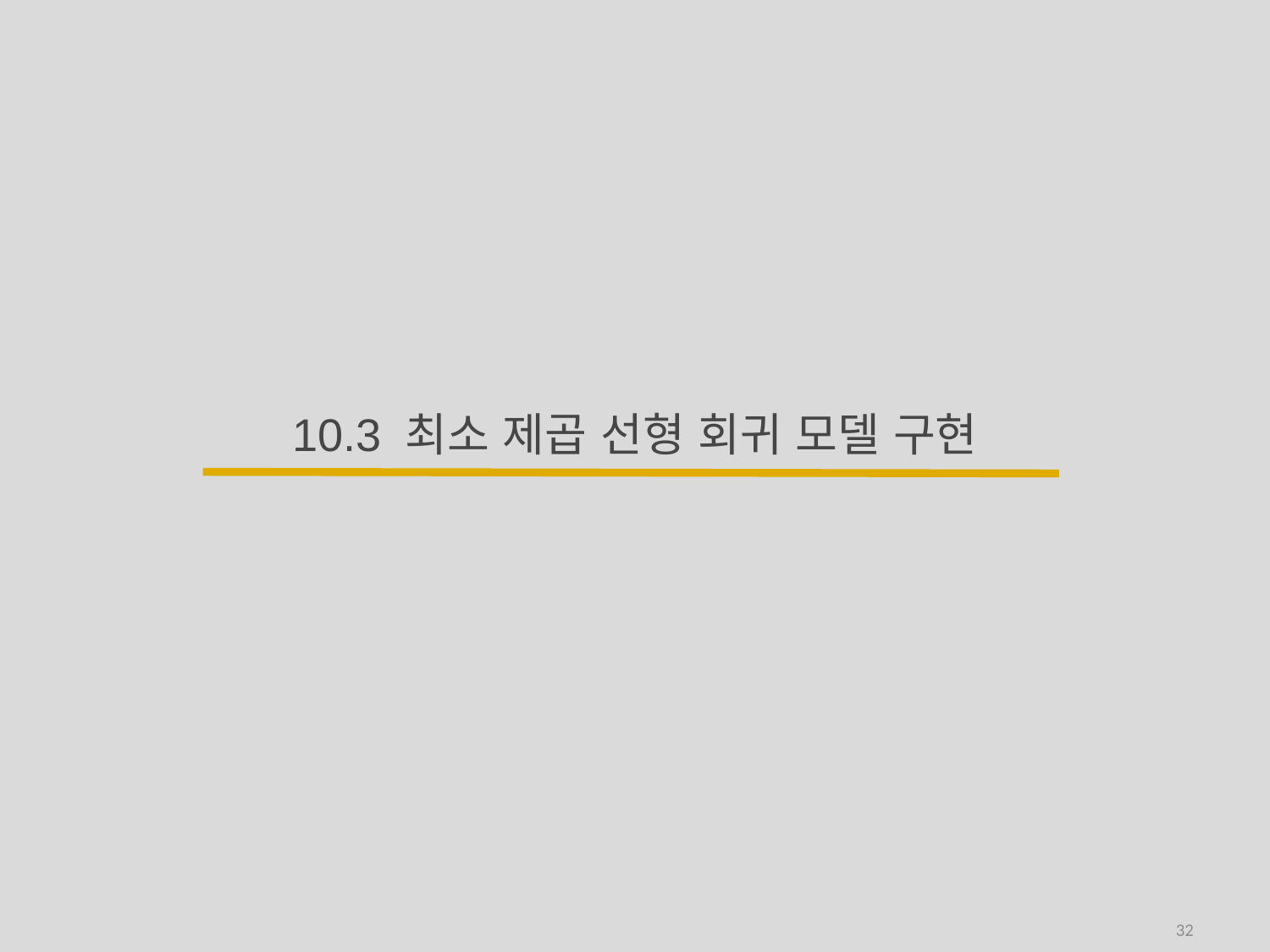

# 10.3 최소 제곱 선형 회귀 모델 구현
32